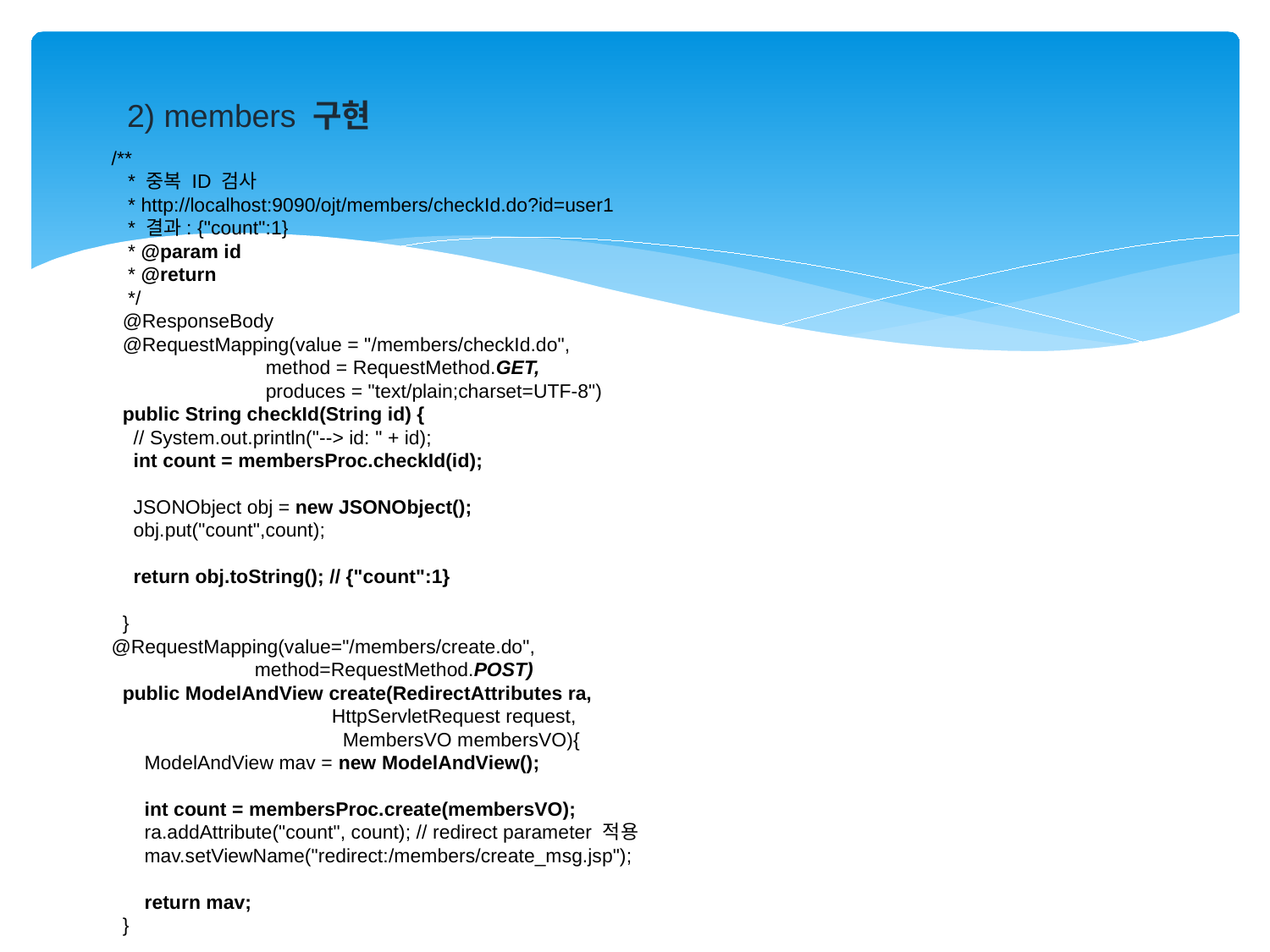

2) members 구현
/**
   * 중복 ID 검사
   * http://localhost:9090/ojt/members/checkId.do?id=user1
   * 결과: {"count":1}
   * @param id
   * @return
   */
  @ResponseBody
  @RequestMapping(value = "/members/checkId.do",
                            method = RequestMethod.GET,
                            produces = "text/plain;charset=UTF-8")
  public String checkId(String id) {
    // System.out.println("--> id: " + id);
    int count = membersProc.checkId(id);

    JSONObject obj = new JSONObject();
    obj.put("count",count);

    return obj.toString(); // {"count":1}

  }
@RequestMapping(value="/members/create.do",
                          method=RequestMethod.POST)
  public ModelAndView create(RedirectAttributes ra,
                                        HttpServletRequest request,
                                          MembersVO membersVO){
      ModelAndView mav = new ModelAndView();

      int count = membersProc.create(membersVO);
      ra.addAttribute("count", count); // redirect parameter 적용
      mav.setViewName("redirect:/members/create_msg.jsp");

      return mav;
  }